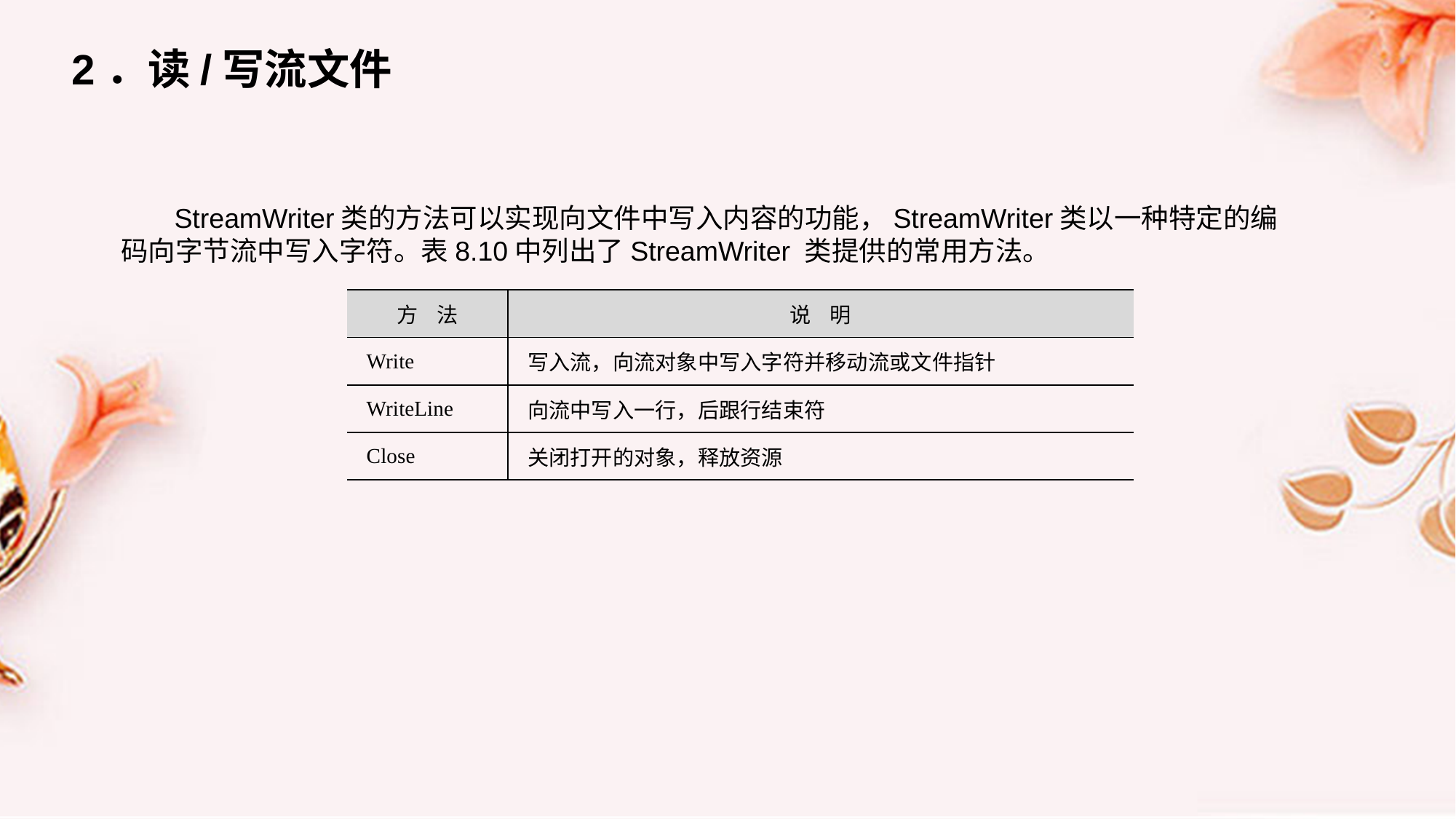

2．读/写流文件
StreamWriter类的方法可以实现向文件中写入内容的功能，StreamWriter类以一种特定的编码向字节流中写入字符。表8.10中列出了StreamWriter 类提供的常用方法。
| 方 法 | 说 明 |
| --- | --- |
| Write | 写入流，向流对象中写入字符并移动流或文件指针 |
| WriteLine | 向流中写入一行，后跟行结束符 |
| Close | 关闭打开的对象，释放资源 |